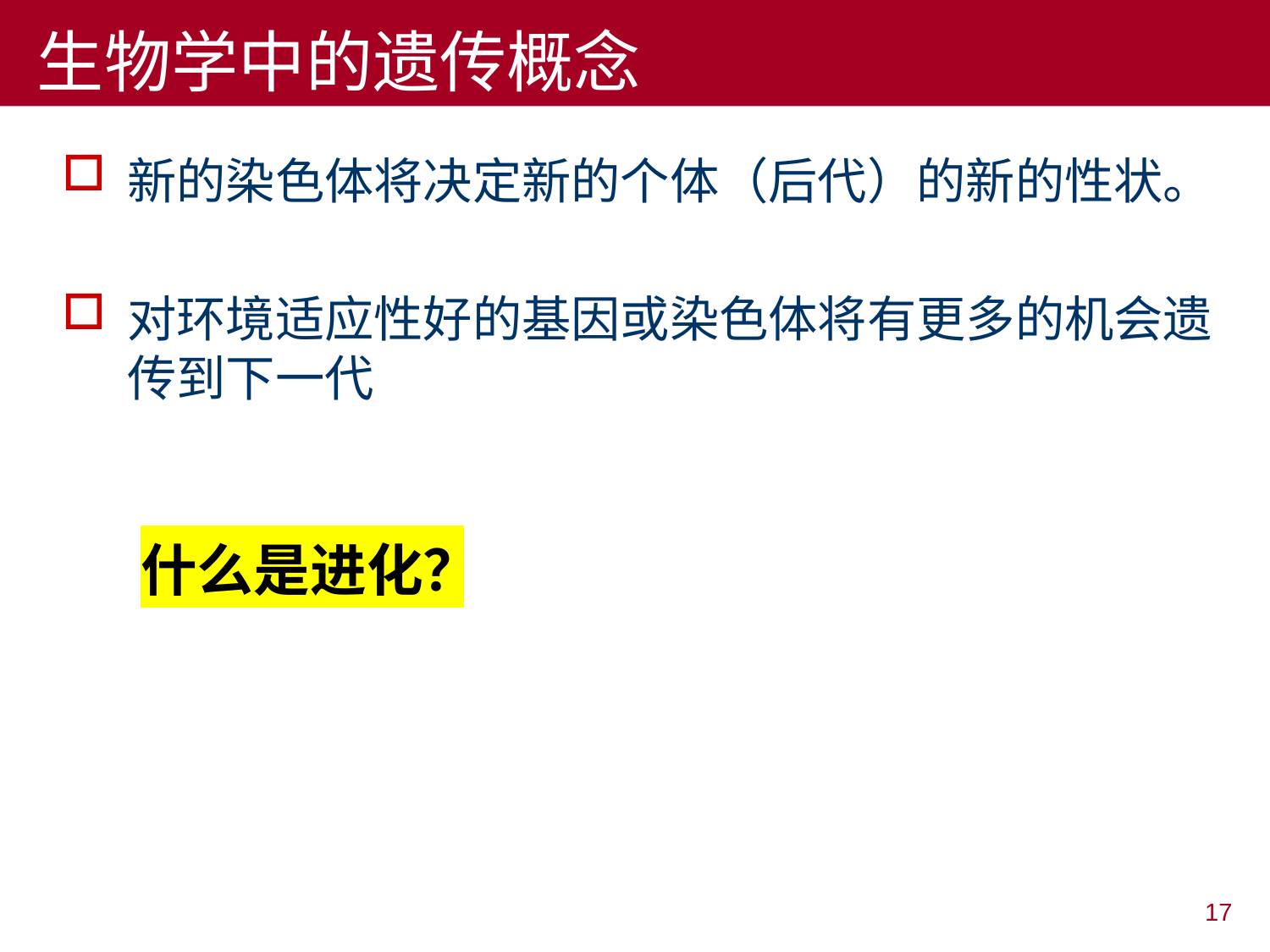

# 生物学中的遗传概念
新的染色体将决定新的个体（后代）的新的性状。

对环境适应性好的基因或染色体将有更多的机会遗传到下一代
什么是进化？
17